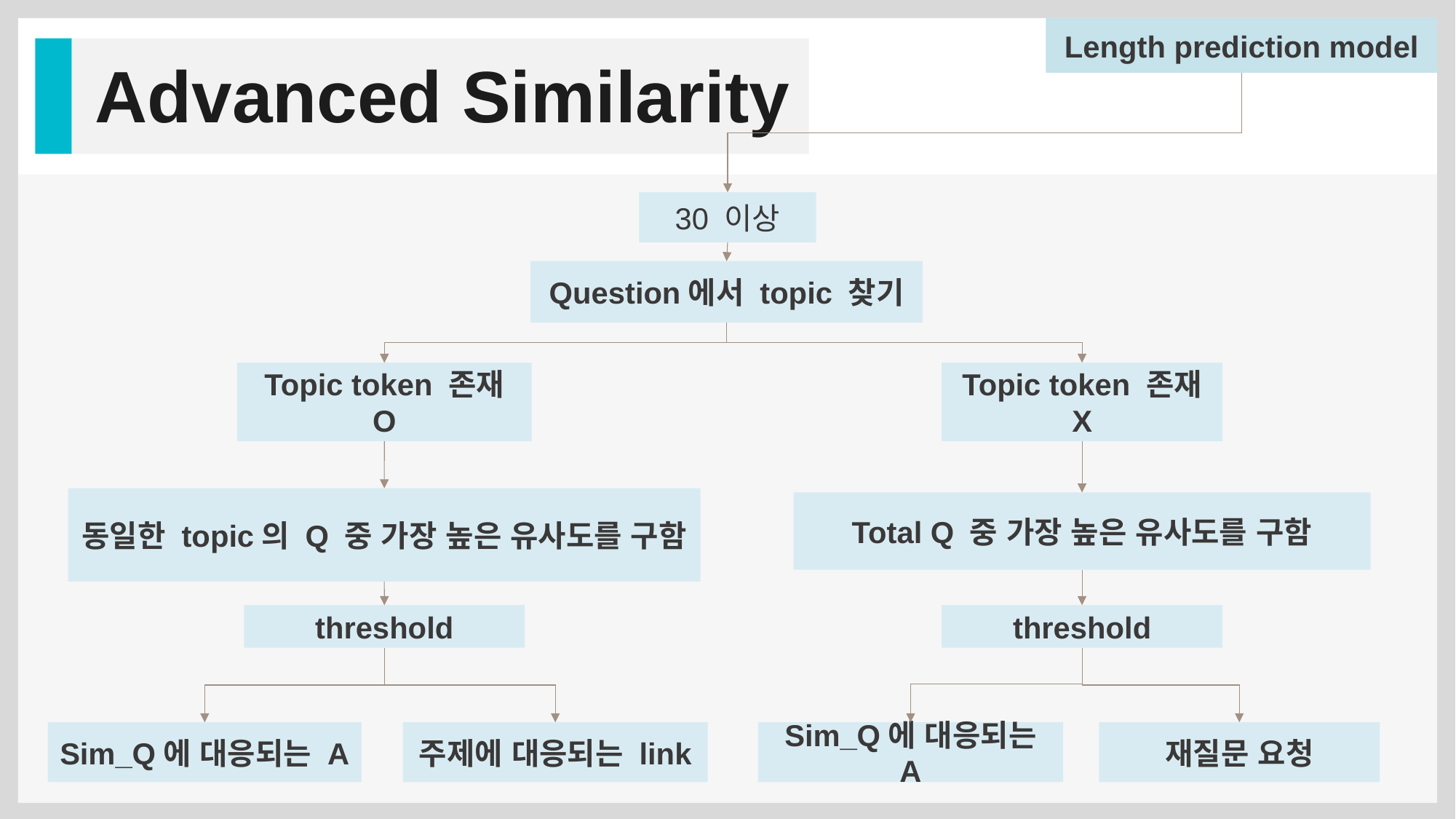

Length prediction model

Advanced Similarity
30 이상
Question에서 topic 찾기
Topic token 존재 O
Topic token 존재 X
동일한 topic의 Q 중 가장 높은 유사도를 구함
Total Q 중 가장 높은 유사도를 구함
threshold
threshold
Sim_Q에 대응되는 A
주제에 대응되는 link
Sim_Q에 대응되는 A
재질문 요청